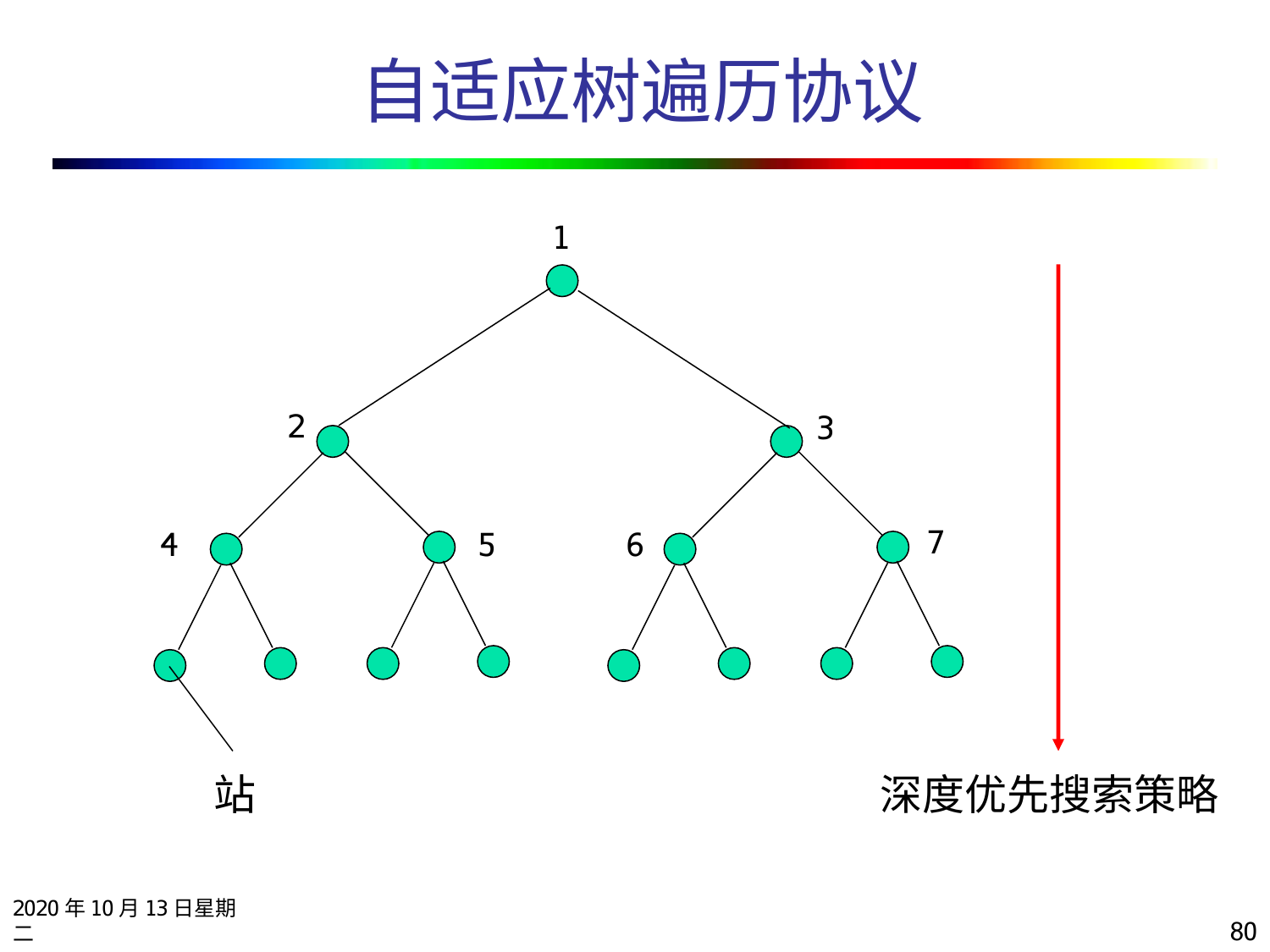

# 自适应树遍历协议
1

2
3

7
4
5
6

站
深度优先搜索策略
2020年10月13日星期二
80